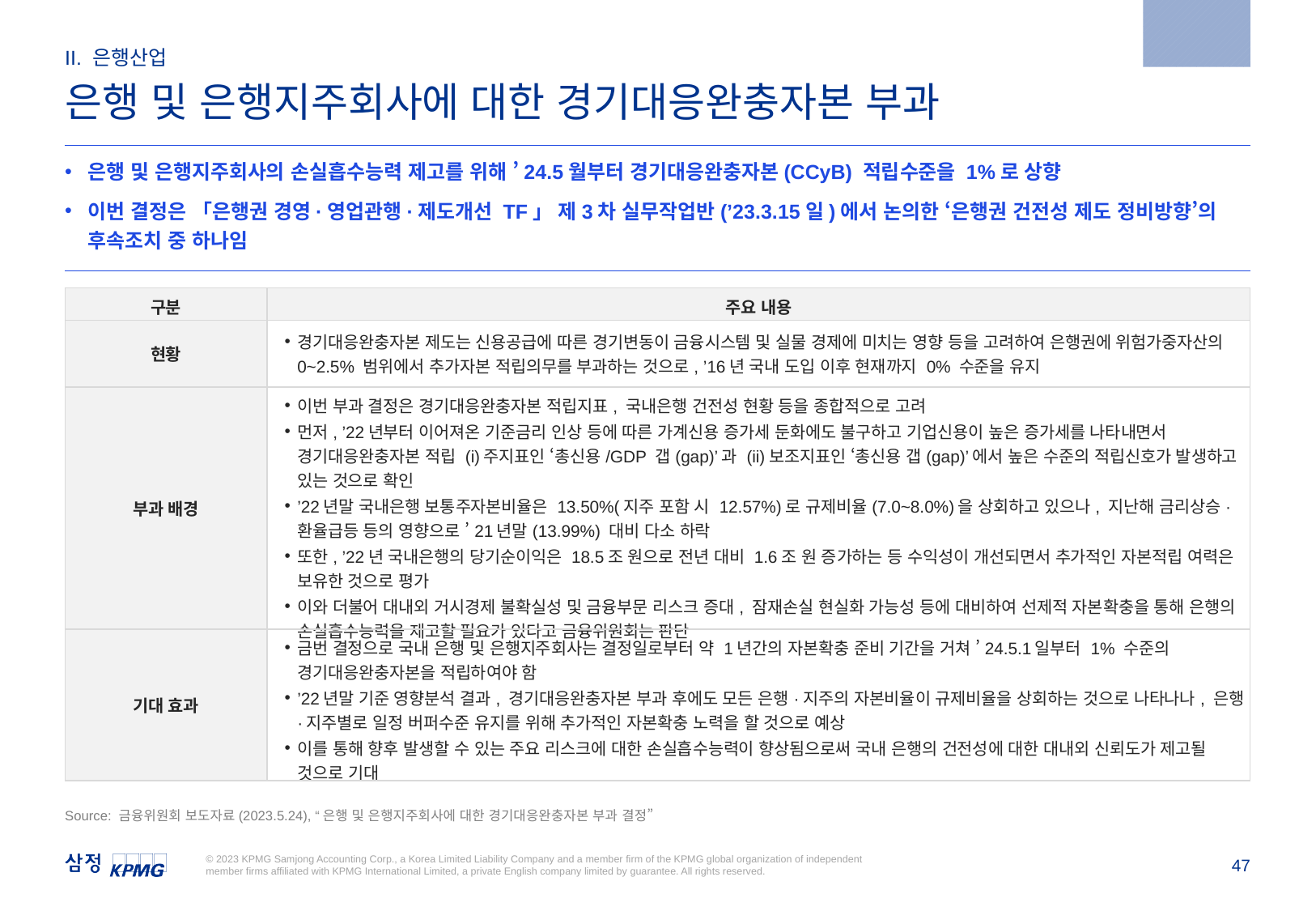

2023.5.24
II. 은행산업
은행 및 은행지주회사에 대한 경기대응완충자본 부과
은행 및 은행지주회사의 손실흡수능력 제고를 위해 ’24.5월부터 경기대응완충자본(CCyB) 적립수준을 1%로 상향
이번 결정은 「은행권 경영·영업관행·제도개선 TF」 제3차 실무작업반(’23.3.15일)에서 논의한 ‘은행권 건전성 제도 정비방향’의 후속조치 중 하나임
| 구분 | 주요 내용 |
| --- | --- |
| 현황 | 경기대응완충자본 제도는 신용공급에 따른 경기변동이 금융시스템 및 실물 경제에 미치는 영향 등을 고려하여 은행권에 위험가중자산의 0~2.5% 범위에서 추가자본 적립의무를 부과하는 것으로, ’16년 국내 도입 이후 현재까지 0% 수준을 유지 |
| 부과 배경 | 이번 부과 결정은 경기대응완충자본 적립지표, 국내은행 건전성 현황 등을 종합적으로 고려 먼저, ’22년부터 이어져온 기준금리 인상 등에 따른 가계신용 증가세 둔화에도 불구하고 기업신용이 높은 증가세를 나타내면서 경기대응완충자본 적립 (i)주지표인 ‘총신용/GDP 갭(gap)’과 (ii)보조지표인 ‘총신용 갭(gap)’에서 높은 수준의 적립신호가 발생하고 있는 것으로 확인 ’22년말 국내은행 보통주자본비율은 13.50%(지주 포함 시 12.57%)로 규제비율(7.0~8.0%)을 상회하고 있으나, 지난해 금리상승·환율급등 등의 영향으로 ’21년말(13.99%) 대비 다소 하락 또한, ’22년 국내은행의 당기순이익은 18.5조 원으로 전년 대비 1.6조 원 증가하는 등 수익성이 개선되면서 추가적인 자본적립 여력은 보유한 것으로 평가 이와 더불어 대내외 거시경제 불확실성 및 금융부문 리스크 증대, 잠재손실 현실화 가능성 등에 대비하여 선제적 자본확충을 통해 은행의 손실흡수능력을 제고할 필요가 있다고 금융위원회는 판단 |
| 기대 효과 | 금번 결정으로 국내 은행 및 은행지주회사는 결정일로부터 약 1년간의 자본확충 준비 기간을 거쳐 ’24.5.1일부터 1% 수준의 경기대응완충자본을 적립하여야 함 ’22년말 기준 영향분석 결과, 경기대응완충자본 부과 후에도 모든 은행·지주의 자본비율이 규제비율을 상회하는 것으로 나타나나, 은행·지주별로 일정 버퍼수준 유지를 위해 추가적인 자본확충 노력을 할 것으로 예상 이를 통해 향후 발생할 수 있는 주요 리스크에 대한 손실흡수능력이 향상됨으로써 국내 은행의 건전성에 대한 대내외 신뢰도가 제고될 것으로 기대 |
Source: 금융위원회 보도자료(2023.5.24), “은행 및 은행지주회사에 대한 경기대응완충자본 부과 결정”